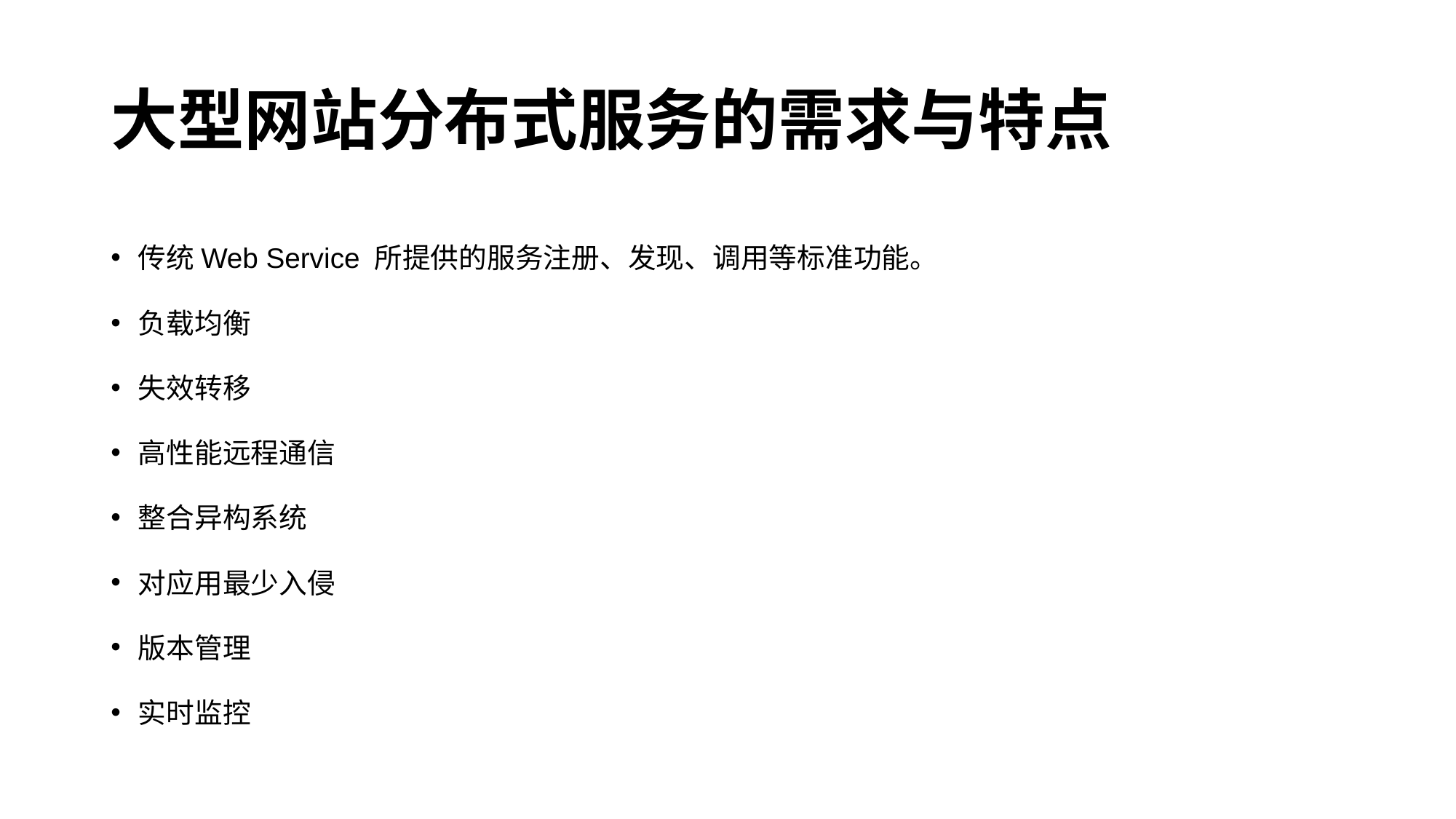

# 大型网站分布式服务的需求与特点
传统Web Service 所提供的服务注册、发现、调用等标准功能。
负载均衡
失效转移
高性能远程通信
整合异构系统
对应用最少入侵
版本管理
实时监控